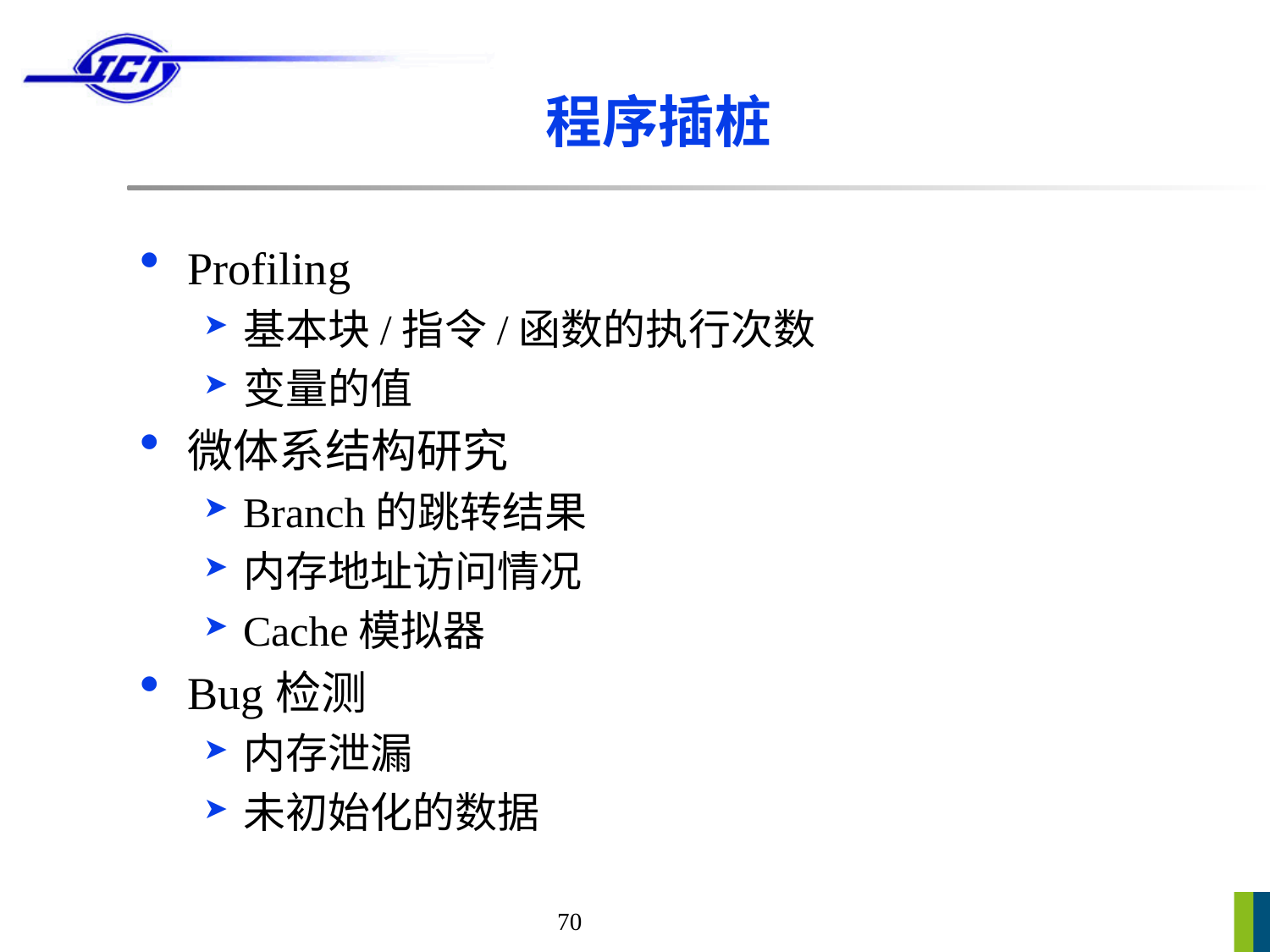

# 程序插桩
Profiling
基本块/指令/函数的执行次数
变量的值
微体系结构研究
Branch的跳转结果
内存地址访问情况
Cache模拟器
Bug检测
内存泄漏
未初始化的数据